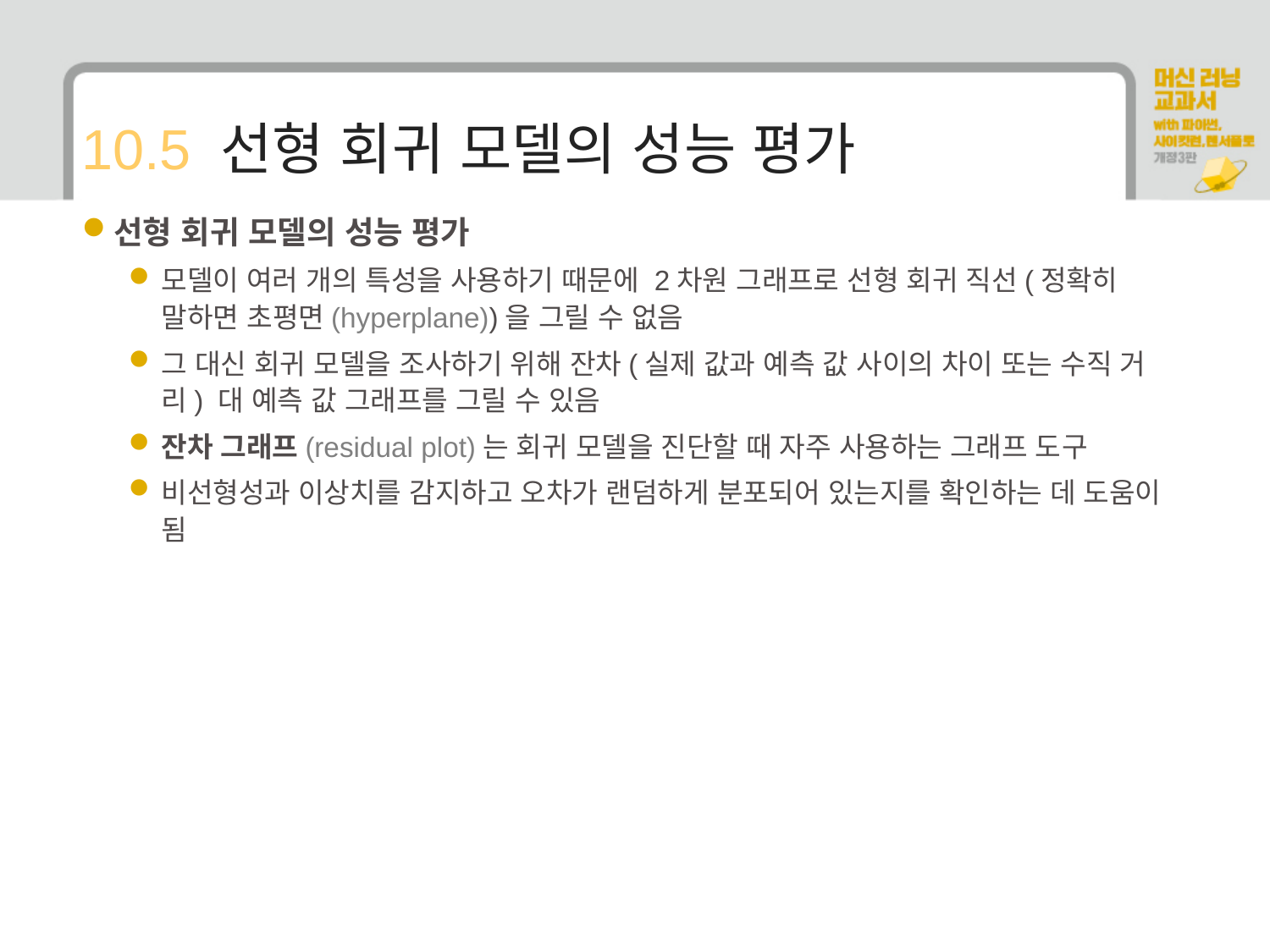

# 10.5 선형 회귀 모델의 성능 평가
선형 회귀 모델의 성능 평가
모델이 여러 개의 특성을 사용하기 때문에 2차원 그래프로 선형 회귀 직선(정확히 말하면 초평면(hyperplane))을 그릴 수 없음
그 대신 회귀 모델을 조사하기 위해 잔차(실제 값과 예측 값 사이의 차이 또는 수직 거리) 대 예측 값 그래프를 그릴 수 있음
잔차 그래프(residual plot)는 회귀 모델을 진단할 때 자주 사용하는 그래프 도구
비선형성과 이상치를 감지하고 오차가 랜덤하게 분포되어 있는지를 확인하는 데 도움이 됨